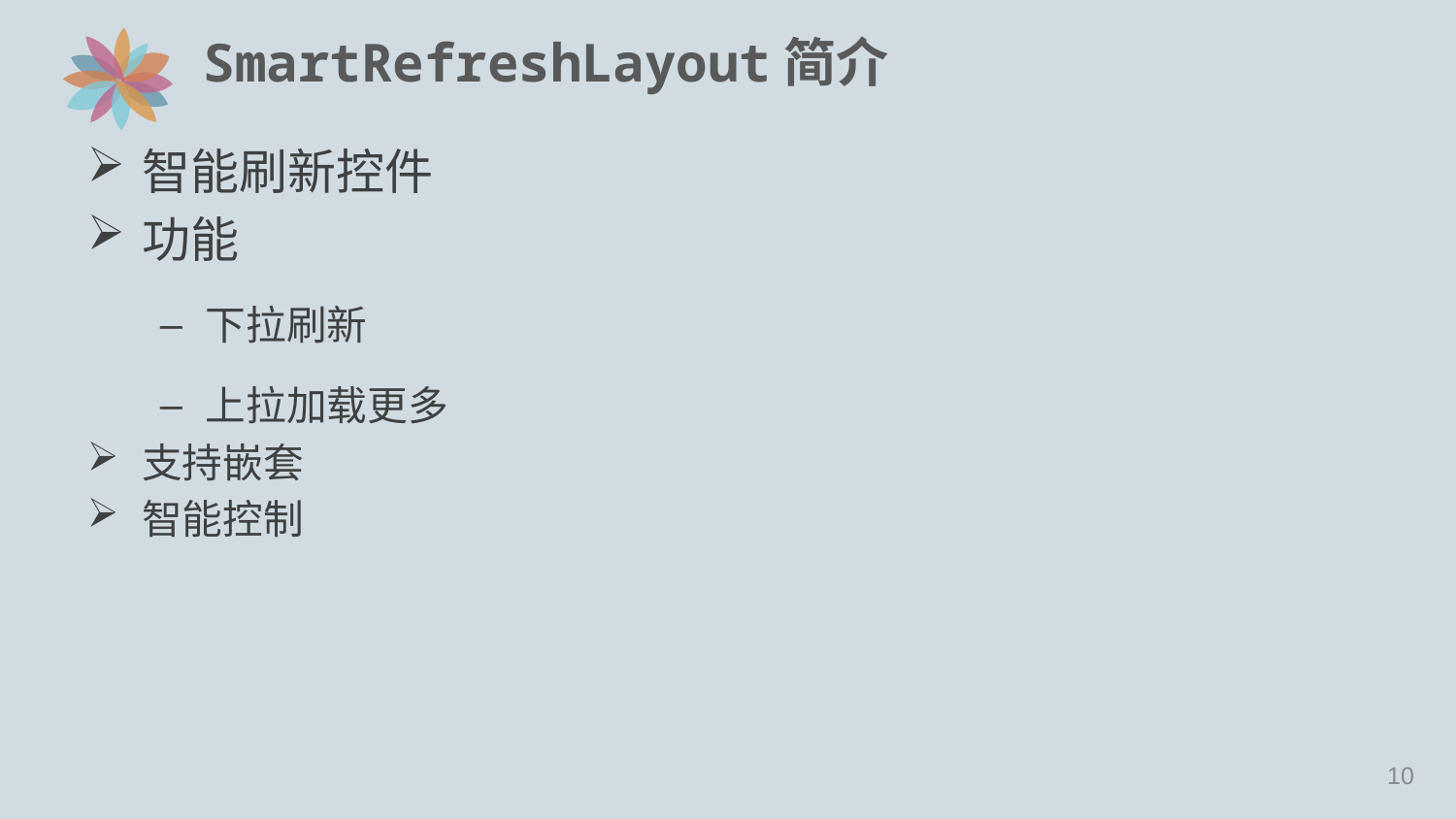

# SmartRefreshLayout简介
智能刷新控件
功能
下拉刷新
上拉加载更多
支持嵌套
智能控制
10